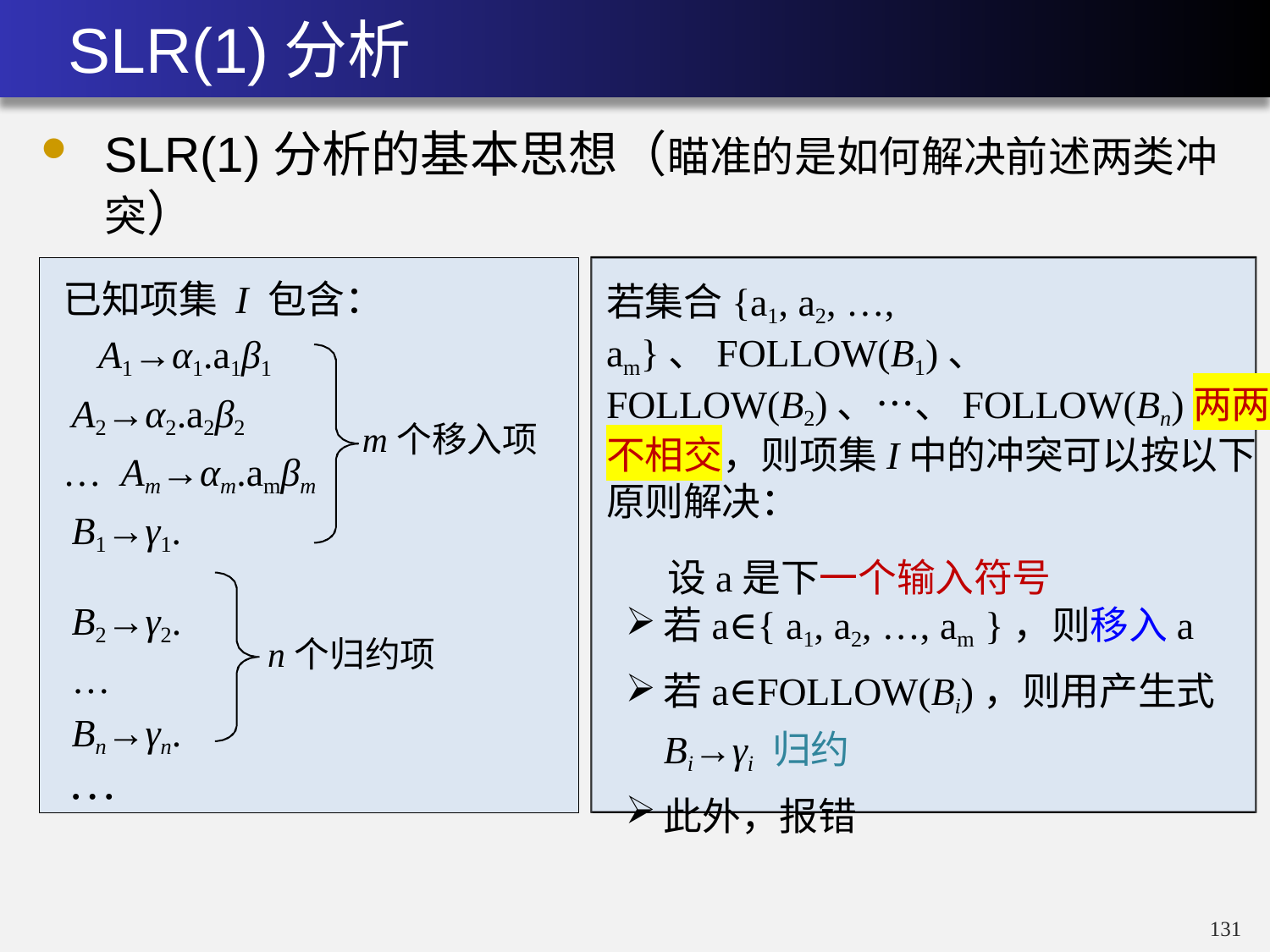

# SLR(1)分析
SLR(1)分析的基本思想（瞄准的是如何解决前述两类冲突）

若集合{a1, a2, …, am}、FOLLOW(B1)、 FOLLOW(B2)、…、FOLLOW(Bn)两两不相交，则项集I中的冲突可以按以下原则解决：
设a是下一个输入符号
若a∈{ a1, a2, …, am }，则移入a
若a∈FOLLOW(Bi)，则用产生式
Bi→γi 归约
此外，报错
已知项集 I 包含：  A1→α1.a1β1  A2→α2.a2β2
…  Am→αm.amβm  B1→γ1.

m个移入项

B2→γ2.
…
Bn→γn.
n个归约项
…
131